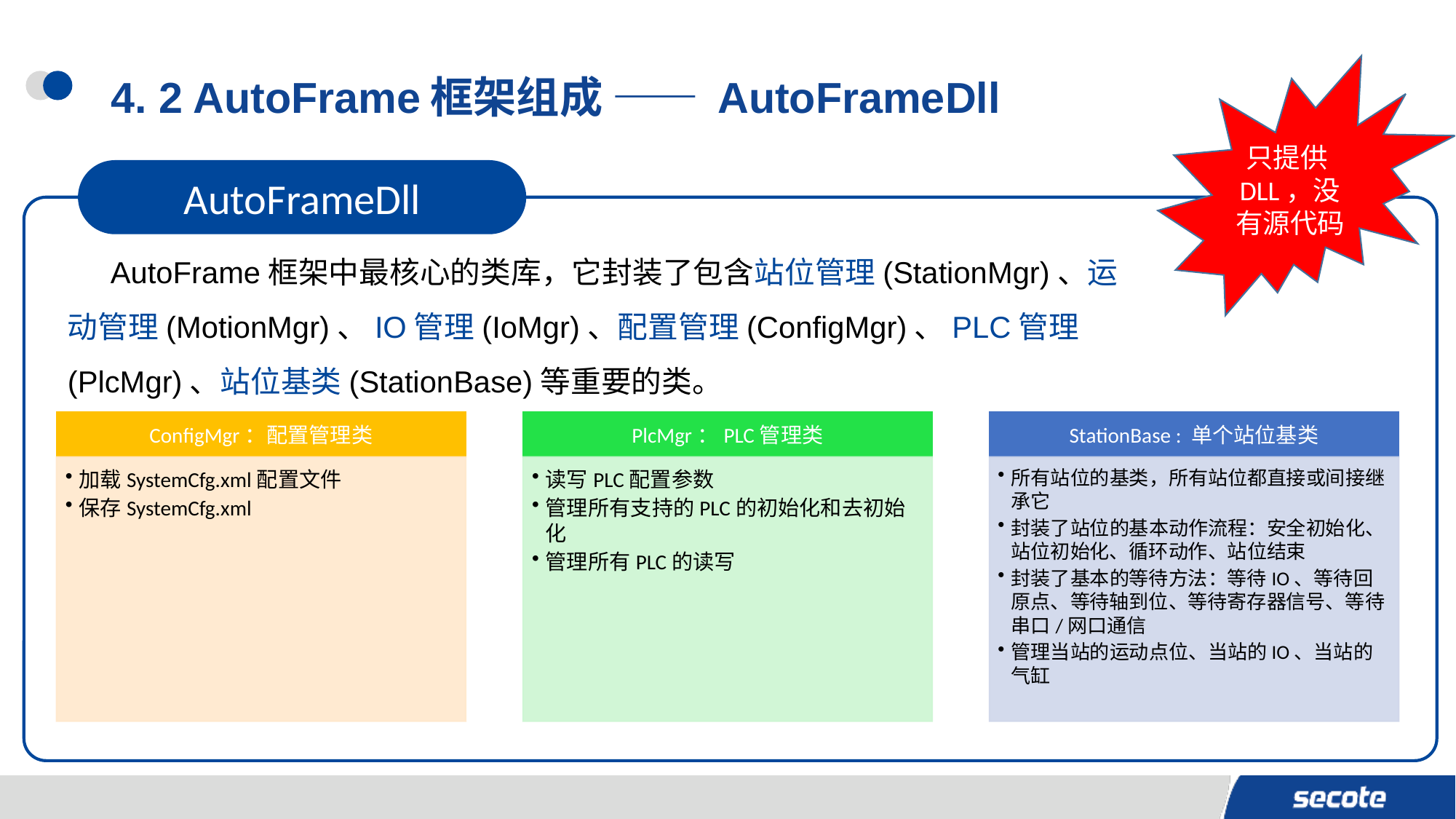

# 4. 2 AutoFrame框架组成 —— AutoFrameDll
只提供DLL，没有源代码

AutoFrameDll

AutoFrame框架中最核心的类库，它封装了包含站位管理(StationMgr)、运动管理(MotionMgr)、IO管理(IoMgr)、配置管理(ConfigMgr)、PLC管理(PlcMgr)、站位基类(StationBase)等重要的类。

ConfigMgr：配置管理类
加载SystemCfg.xml配置文件
保存SystemCfg.xml

PlcMgr：PLC管理类
读写PLC配置参数
管理所有支持的PLC的初始化和去初始化
管理所有PLC的读写
StationBase : 单个站位基类
所有站位的基类，所有站位都直接或间接继承它
封装了站位的基本动作流程：安全初始化、站位初始化、循环动作、站位结束
封装了基本的等待方法：等待IO、等待回原点、等待轴到位、等待寄存器信号、等待串口/网口通信
管理当站的运动点位、当站的IO、当站的气缸